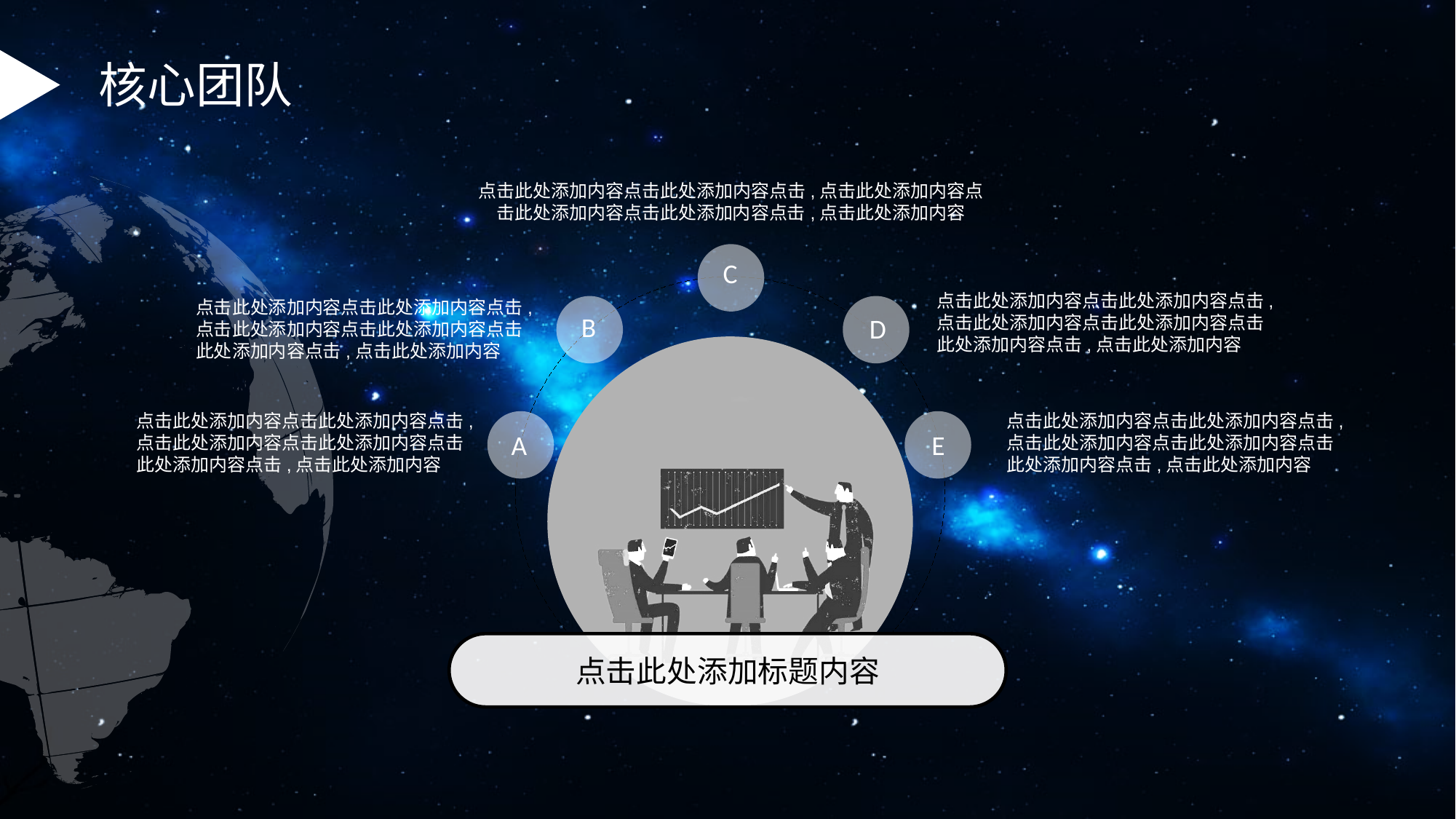

核心团队

点击此处添加内容点击此处添加内容点击,点击此处添加内容点击此处添加内容点击此处添加内容点击,点击此处添加内容

C

点击此处添加内容点击此处添加内容点击,点击此处添加内容点击此处添加内容点击此处添加内容点击,点击此处添加内容
点击此处添加内容点击此处添加内容点击,点击此处添加内容点击此处添加内容点击此处添加内容点击,点击此处添加内容

B

D

点击此处添加内容点击此处添加内容点击,点击此处添加内容点击此处添加内容点击此处添加内容点击,点击此处添加内容
点击此处添加内容点击此处添加内容点击,点击此处添加内容点击此处添加内容点击此处添加内容点击,点击此处添加内容

A

E
点击此处添加标题内容
.